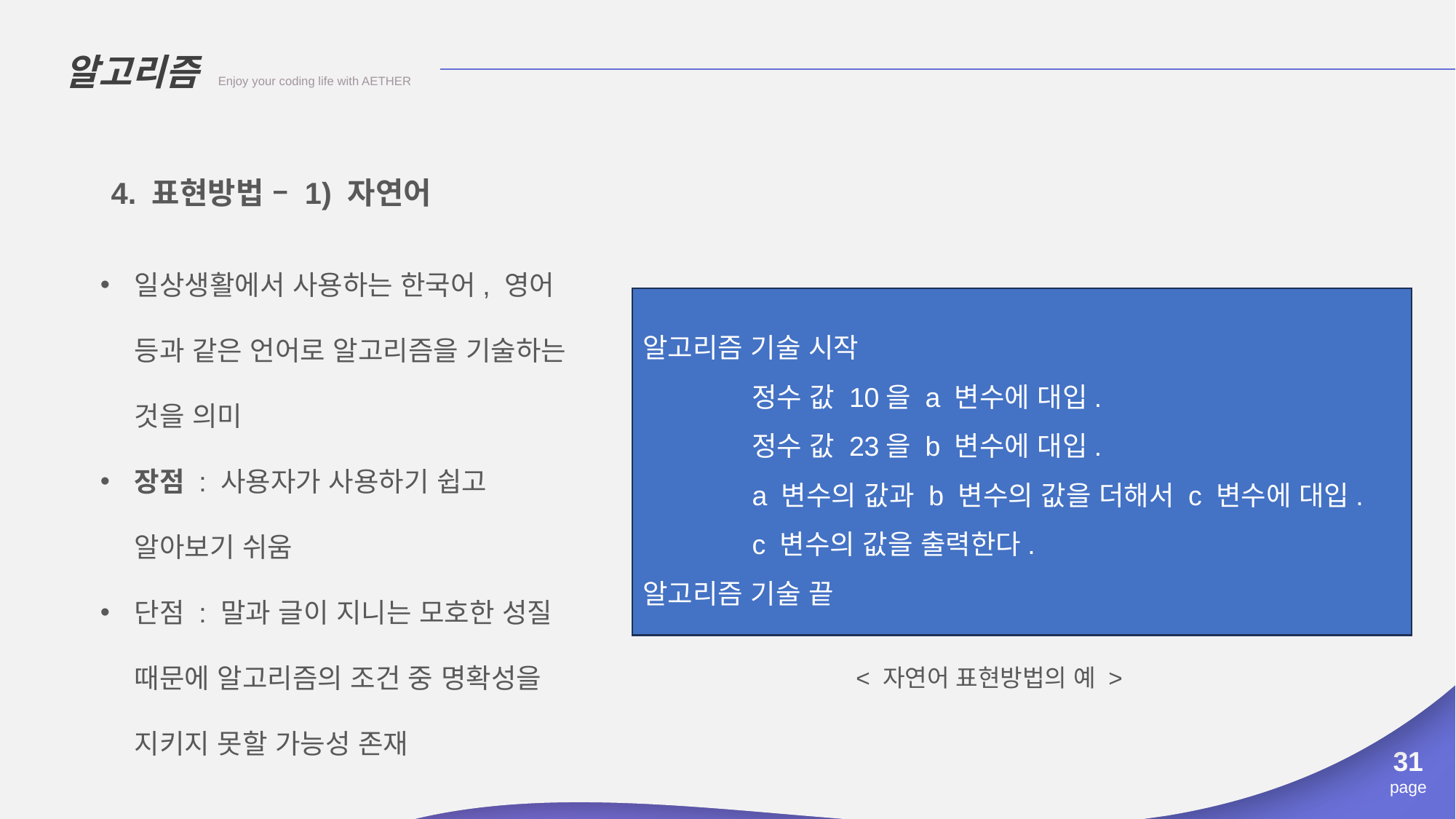

알고리즘 Enjoy your coding life with AETHER
4. 표현방법 – 1) 자연어
일상생활에서 사용하는 한국어, 영어 등과 같은 언어로 알고리즘을 기술하는 것을 의미
장점 : 사용자가 사용하기 쉽고 알아보기 쉬움
단점 : 말과 글이 지니는 모호한 성질 때문에 알고리즘의 조건 중 명확성을 지키지 못할 가능성 존재
알고리즘 기술 시작
	정수 값 10을 a 변수에 대입.
	정수 값 23을 b 변수에 대입.
	a 변수의 값과 b 변수의 값을 더해서 c 변수에 대입.
	c 변수의 값을 출력한다.
알고리즘 기술 끝
< 자연어 표현방법의 예 >
31
page